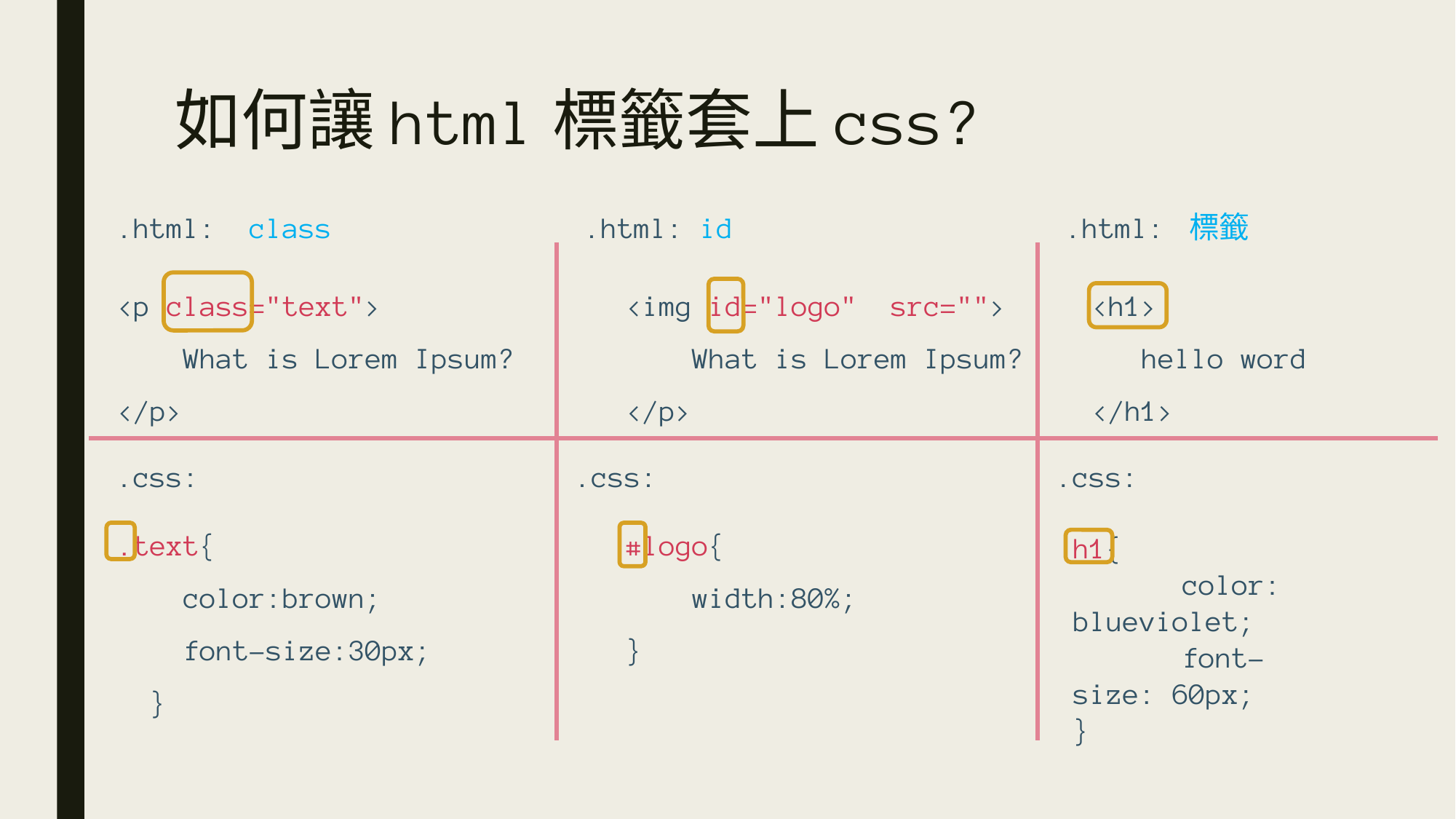

# 如何讓html標籤套上css?
.html:  class
.html: id
.html:  標籤

<p class="text">
    What is Lorem Ipsum?
</p>

<img id="logo"  src="">
    What is Lorem Ipsum?
</p>

<h1>
   hello word
</h1>

.css:
.css:
.css:
.text{
    color:brown;
    font-size:30px;
  }

#logo{
    width:80%;
}

h1{
	color: blueviolet;
	font-size: 60px;
}